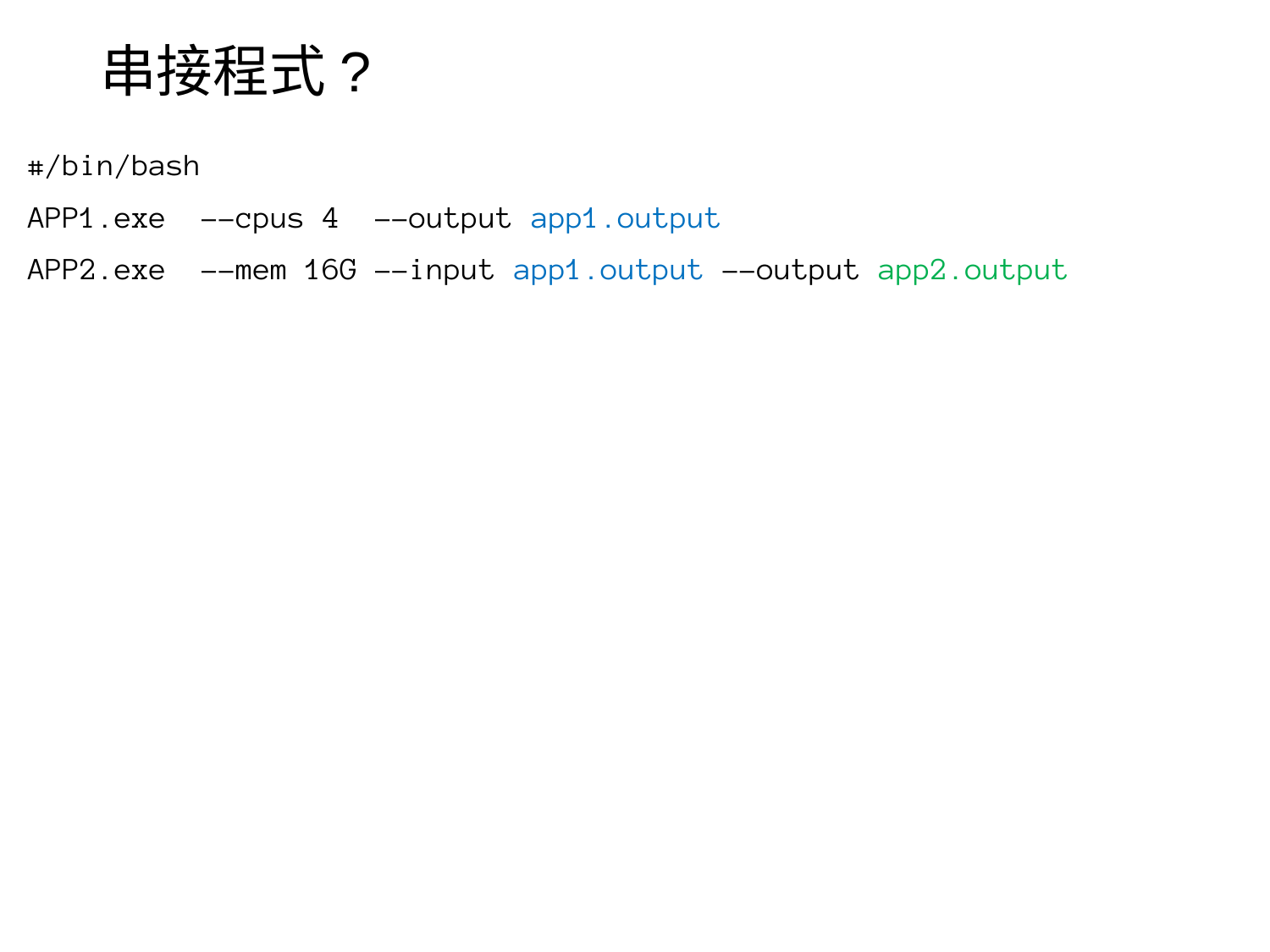

# 串接程式?
#/bin/bash
APP1.exe  --cpus 4  --output app1.output
APP2.exe  --mem 16G --input app1.output --output app2.output